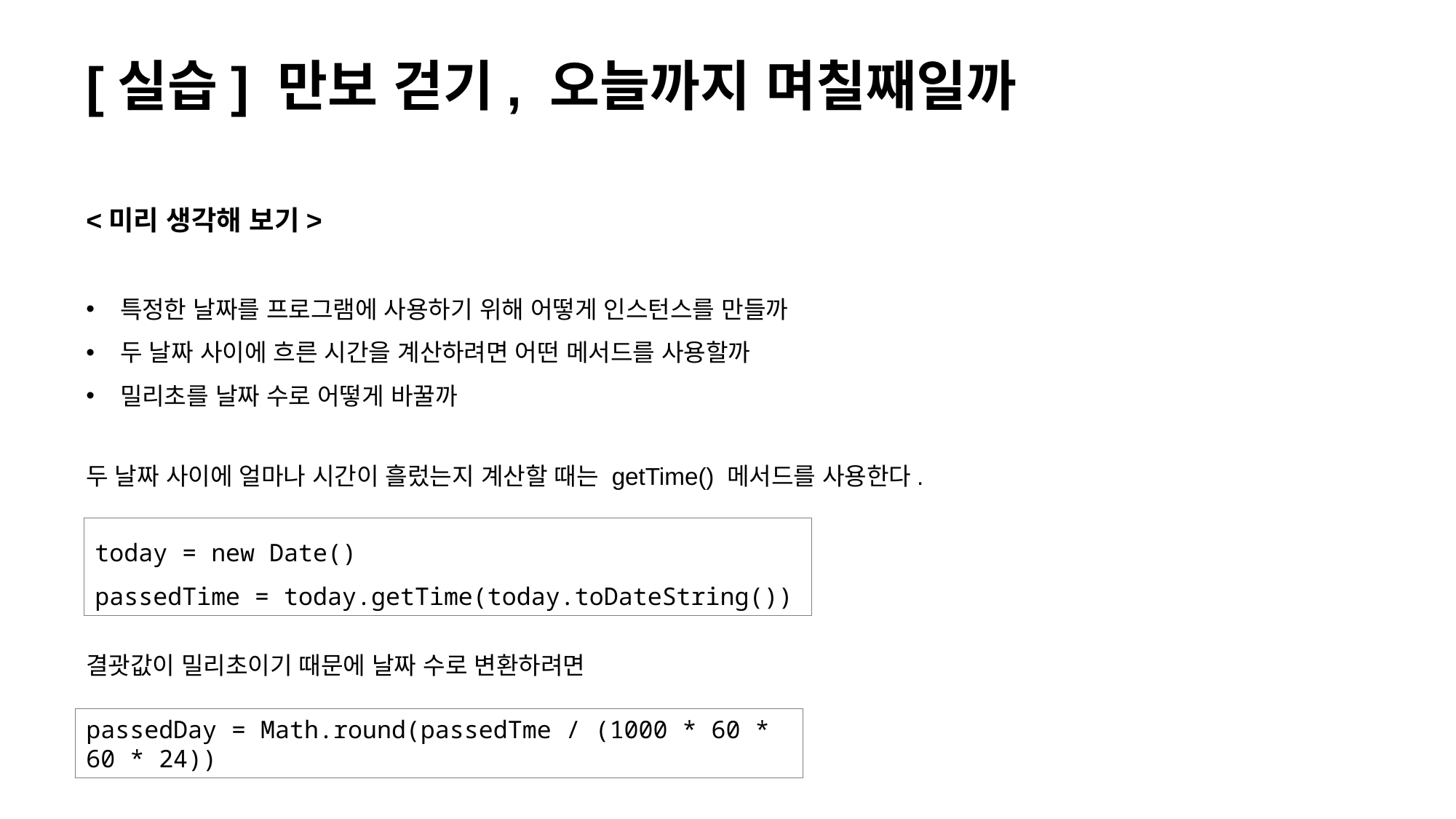

# [실습] 만보 걷기, 오늘까지 며칠째일까
<미리 생각해 보기>

특정한 날짜를 프로그램에 사용하기 위해 어떻게 인스턴스를 만들까
두 날짜 사이에 흐른 시간을 계산하려면 어떤 메서드를 사용할까
밀리초를 날짜 수로 어떻게 바꿀까
두 날짜 사이에 얼마나 시간이 흘렀는지 계산할 때는 getTime() 메서드를 사용한다.
today = new Date()
passedTime = today.getTime(today.toDateString())
결괏값이 밀리초이기 때문에 날짜 수로 변환하려면
passedDay = Math.round(passedTme / (1000 * 60 * 60 * 24))